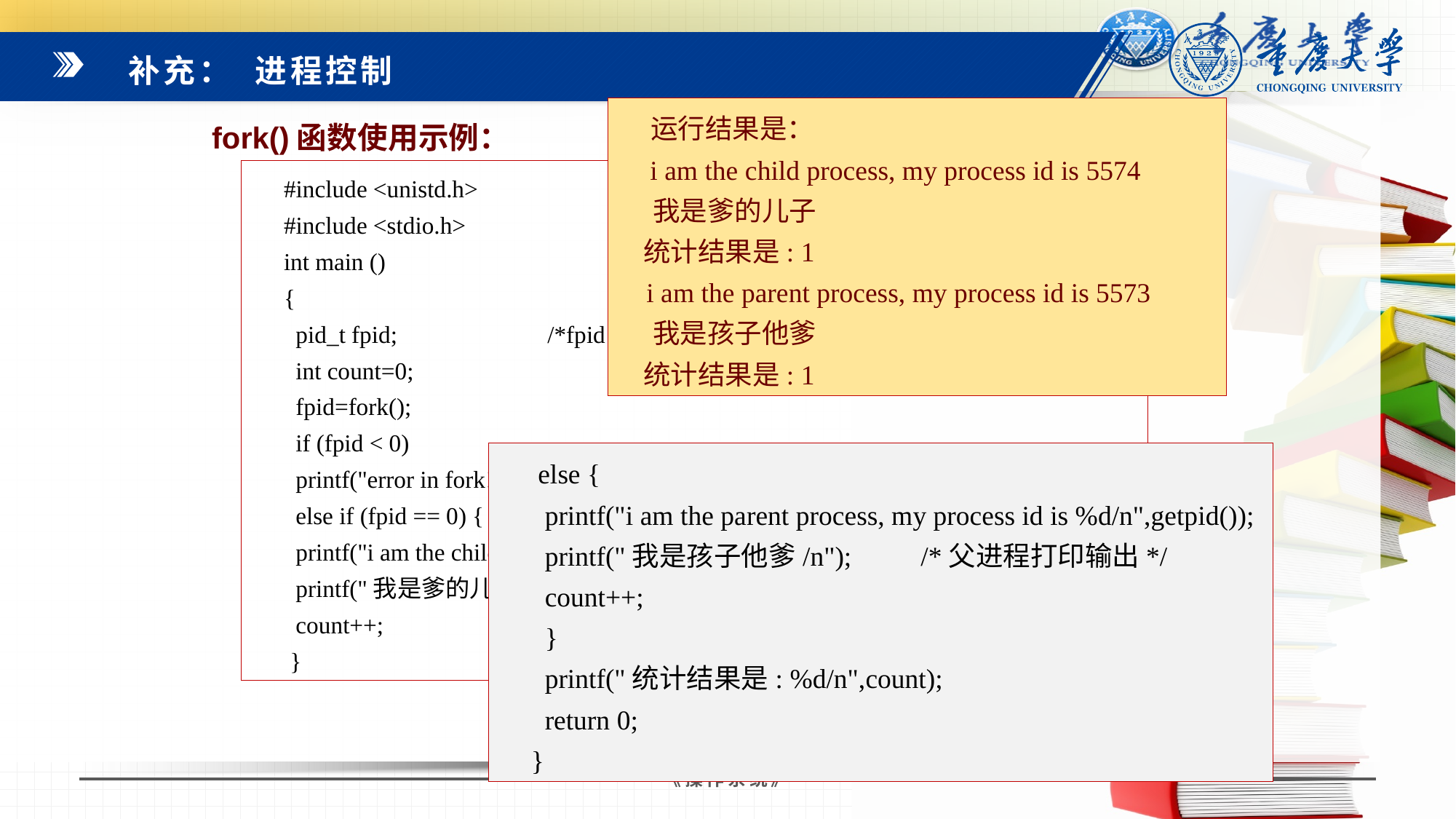

补充：  进程控制

运行结果是：
    i am the child process, my process id is 5574
    我是爹的儿子
    统计结果是: 1
    i am the parent process, my process id is 5573
    我是孩子他爹
    统计结果是: 1
fork()函数使用示例：
#include <unistd.h>
#include <stdio.h>
int main ()
{
  pid_t fpid;                         /*fpid表示fork函数返回的值 */
  int count=0;
  fpid=fork();
  if (fpid < 0)
  printf("error in fork!");
  else if (fpid == 0) {                 /*若fpid返回值为0，则子进程执行*/
  printf("i am the child process, my process id is %d/n",getpid());
  printf("我是爹的儿子/n");           /*子进程打印输出*/
  count++;
 }
 else {
  printf("i am the parent process, my process id is %d/n",getpid());
  printf("我是孩子他爹/n");          /*父进程打印输出*/
  count++;
  }
  printf("统计结果是: %d/n",count);
  return 0;
}